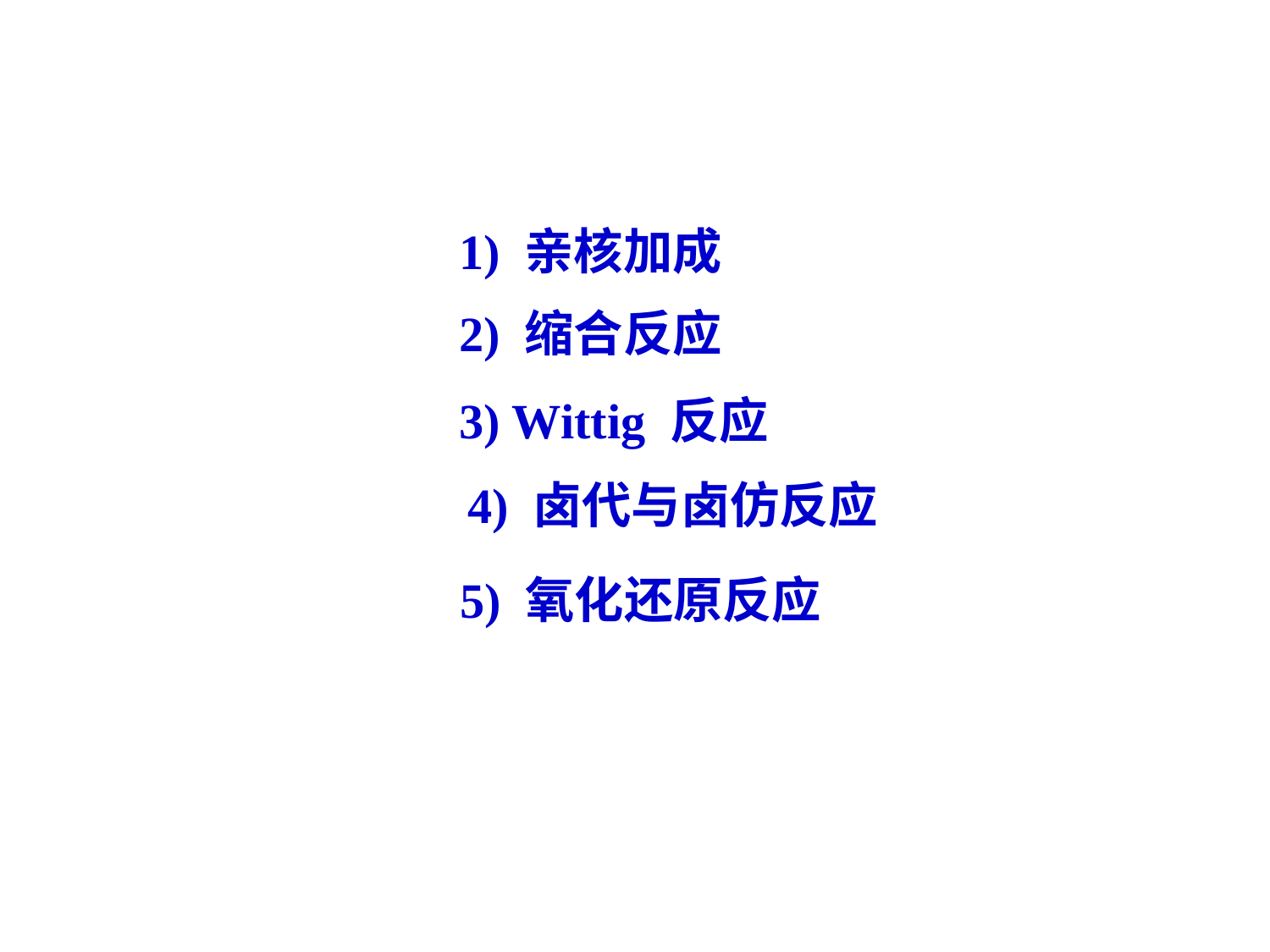

1) 亲核加成
2) 缩合反应
3) Wittig 反应
4) 卤代与卤仿反应
5) 氧化还原反应